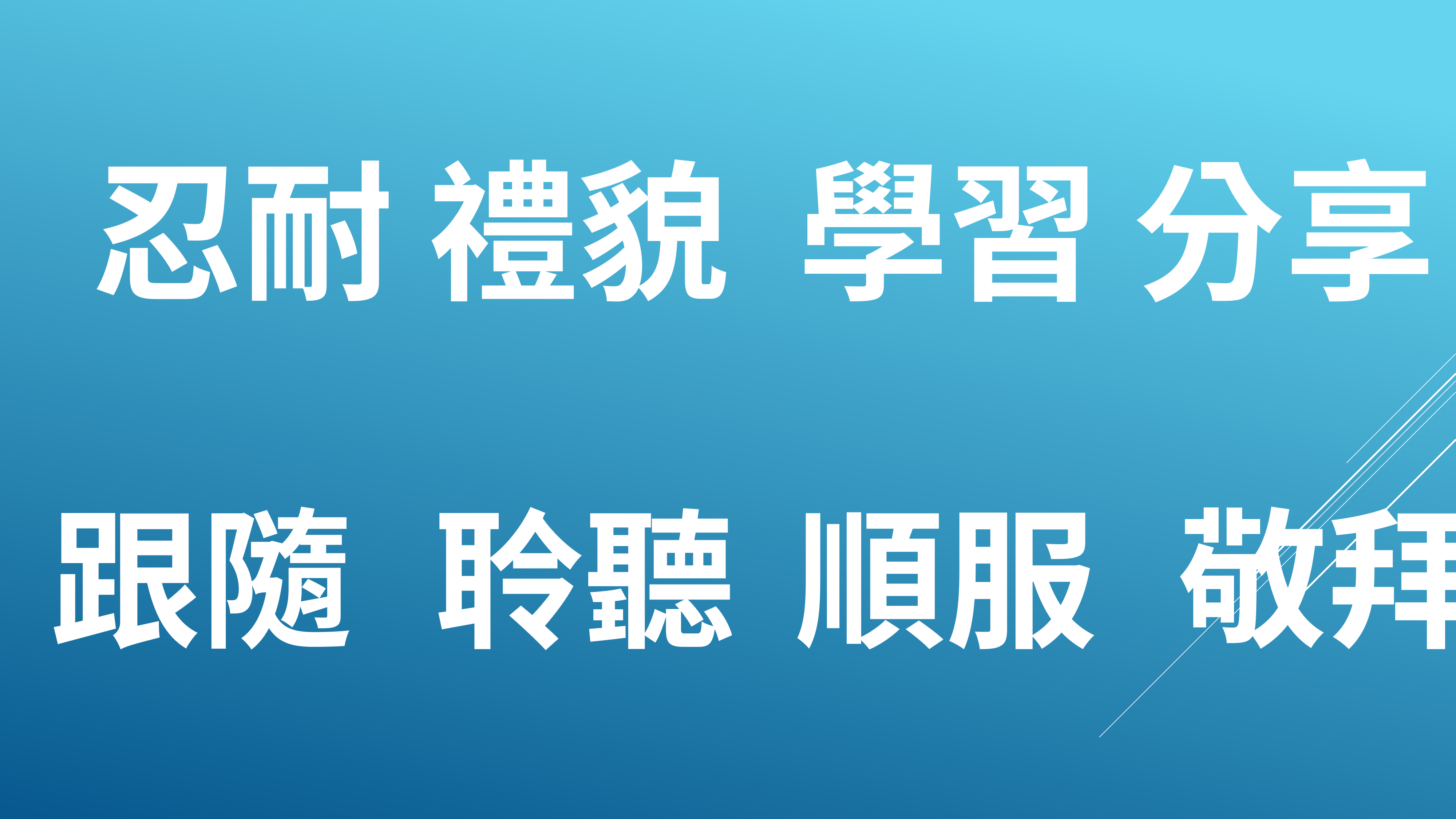

忍耐 禮貌  學習 分享
跟隨		聆聽	 順服	 敬拜